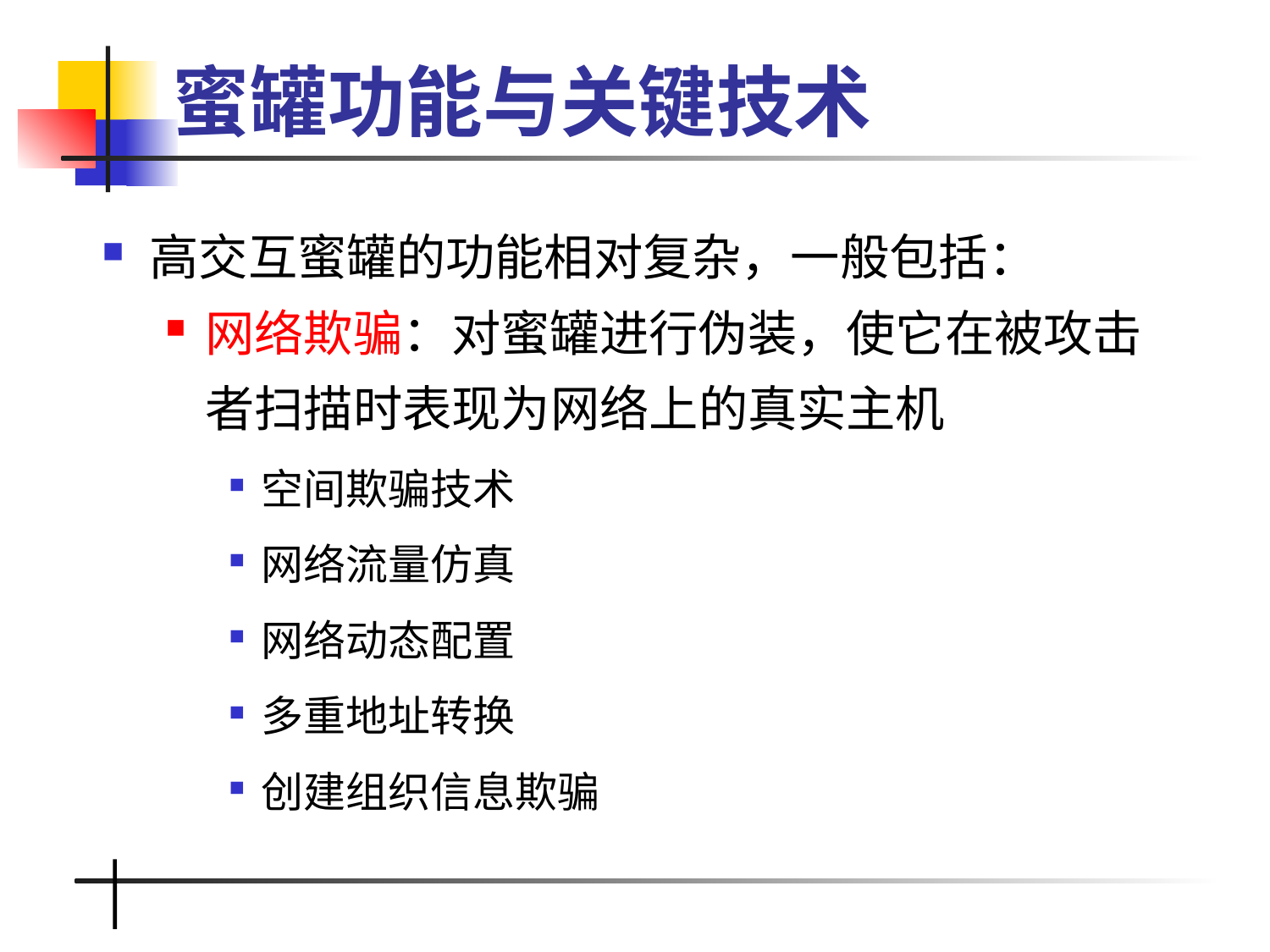

# 蜜罐功能与关键技术
高交互蜜罐的功能相对复杂，一般包括：
网络欺骗：对蜜罐进行伪装，使它在被攻击者扫描时表现为网络上的真实主机
空间欺骗技术
网络流量仿真
网络动态配置
多重地址转换
创建组织信息欺骗